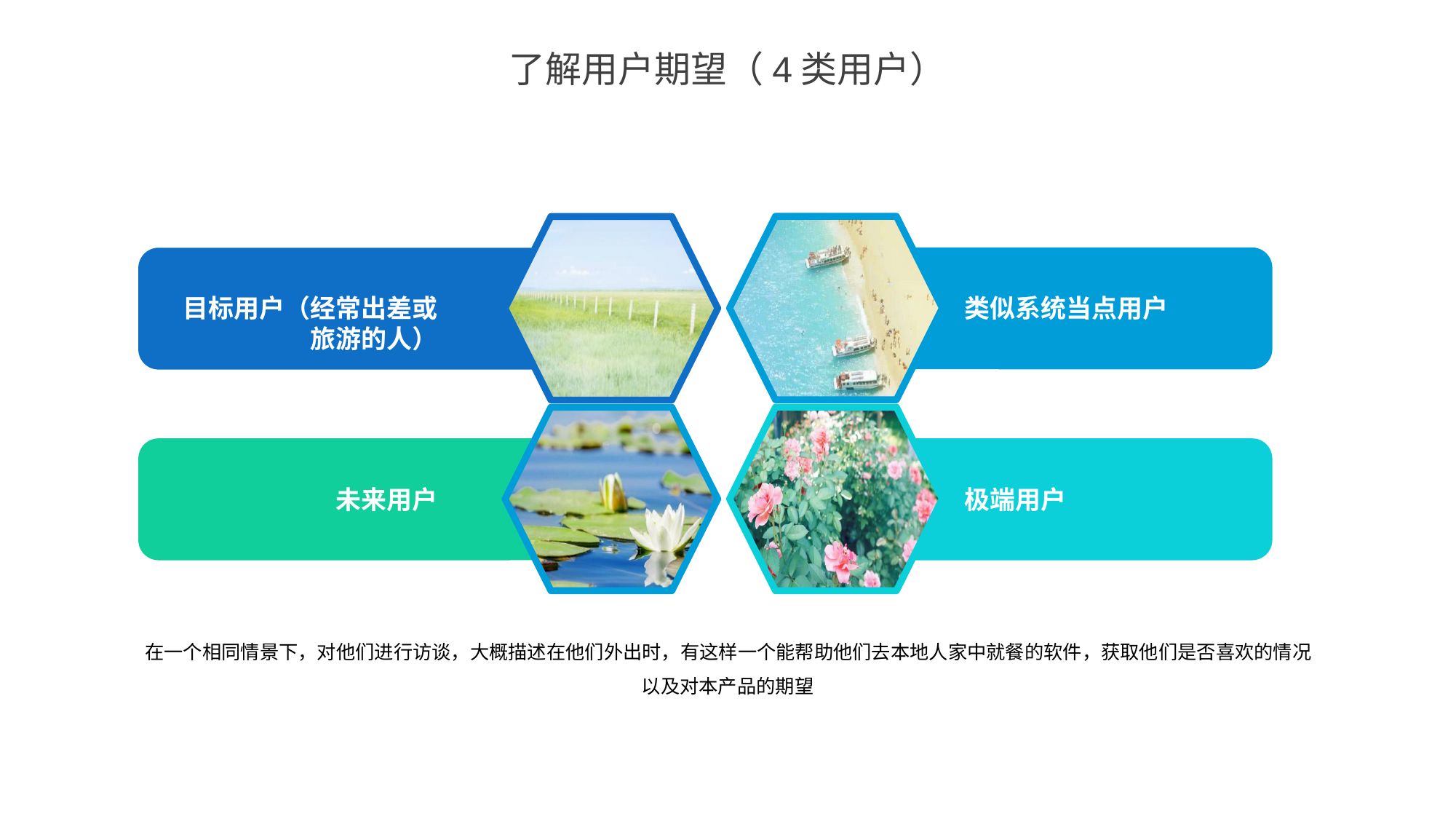

了解用户期望（4类用户）

目标用户（经常出差或旅游的人）
类似系统当点用户

未来用户
极端用户
在一个相同情景下，对他们进行访谈，大概描述在他们外出时，有这样一个能帮助他们去本地人家中就餐的软件，获取他们是否喜欢的情况
以及对本产品的期望